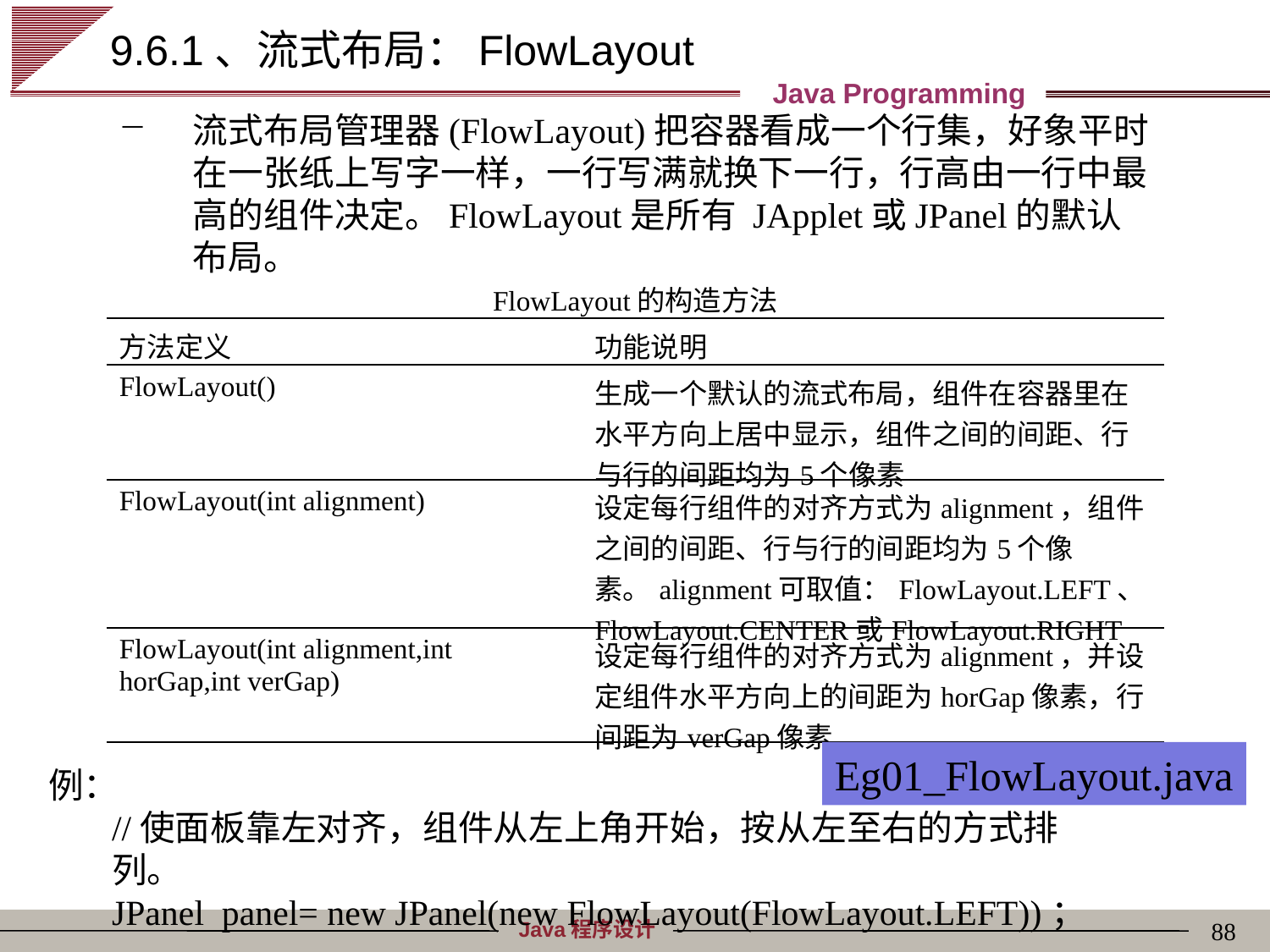

# 9.6.1、流式布局：FlowLayout
流式布局管理器(FlowLayout)把容器看成一个行集，好象平时在一张纸上写字一样，一行写满就换下一行，行高由一行中最高的组件决定。FlowLayout是所有 JApplet或JPanel的默认布局。
| FlowLayout的构造方法 |  |
| --- | --- |
| 方法定义 | 功能说明 |
| FlowLayout() | 生成一个默认的流式布局，组件在容器里在水平方向上居中显示，组件之间的间距、行与行的间距均为5个像素 |
| FlowLayout(int alignment) | 设定每行组件的对齐方式为alignment，组件之间的间距、行与行的间距均为5个像素。alignment可取值：FlowLayout.LEFT、FlowLayout.CENTER或FlowLayout.RIGHT |
| FlowLayout(int alignment,int horGap,int verGap) | 设定每行组件的对齐方式为alignment，并设定组件水平方向上的间距为horGap像素，行间距为verGap像素 |
Eg01_FlowLayout.java
例：
//使面板靠左对齐，组件从左上角开始，按从左至右的方式排列。
JPanel  panel= new JPanel(new FlowLayout(FlowLayout.LEFT))；